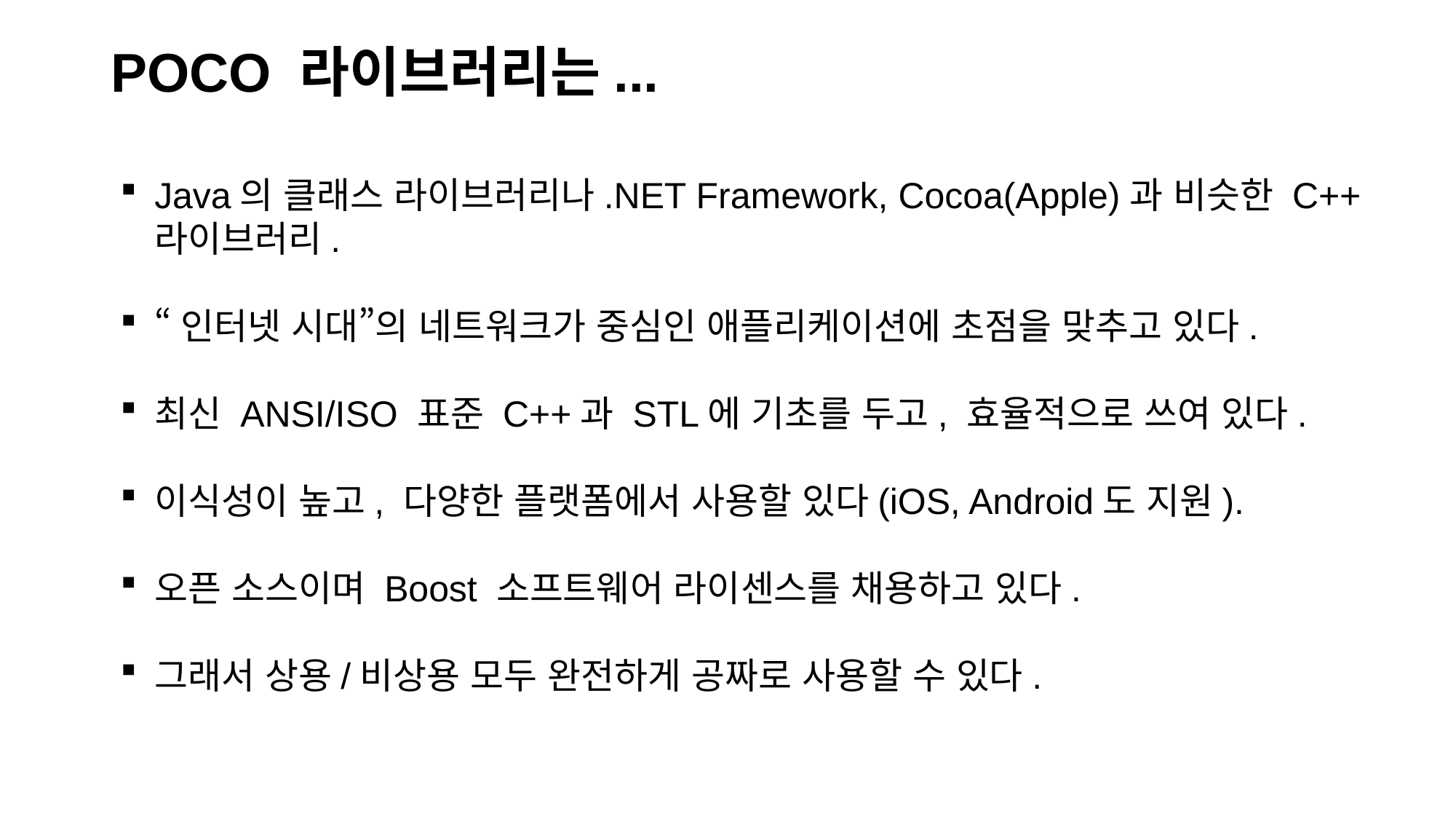

POCO 라이브러리는...
Java의 클래스 라이브러리나.NET Framework, Cocoa(Apple)과 비슷한 C++ 라이브러리.
“인터넷 시대”의 네트워크가 중심인 애플리케이션에 초점을 맞추고 있다.
최신 ANSI/ISO 표준 C++과 STL에 기초를 두고, 효율적으로 쓰여 있다.
이식성이 높고, 다양한 플랫폼에서 사용할 있다(iOS, Android도 지원).
오픈 소스이며 Boost 소프트웨어 라이센스를 채용하고 있다.
그래서 상용/비상용 모두 완전하게 공짜로 사용할 수 있다.